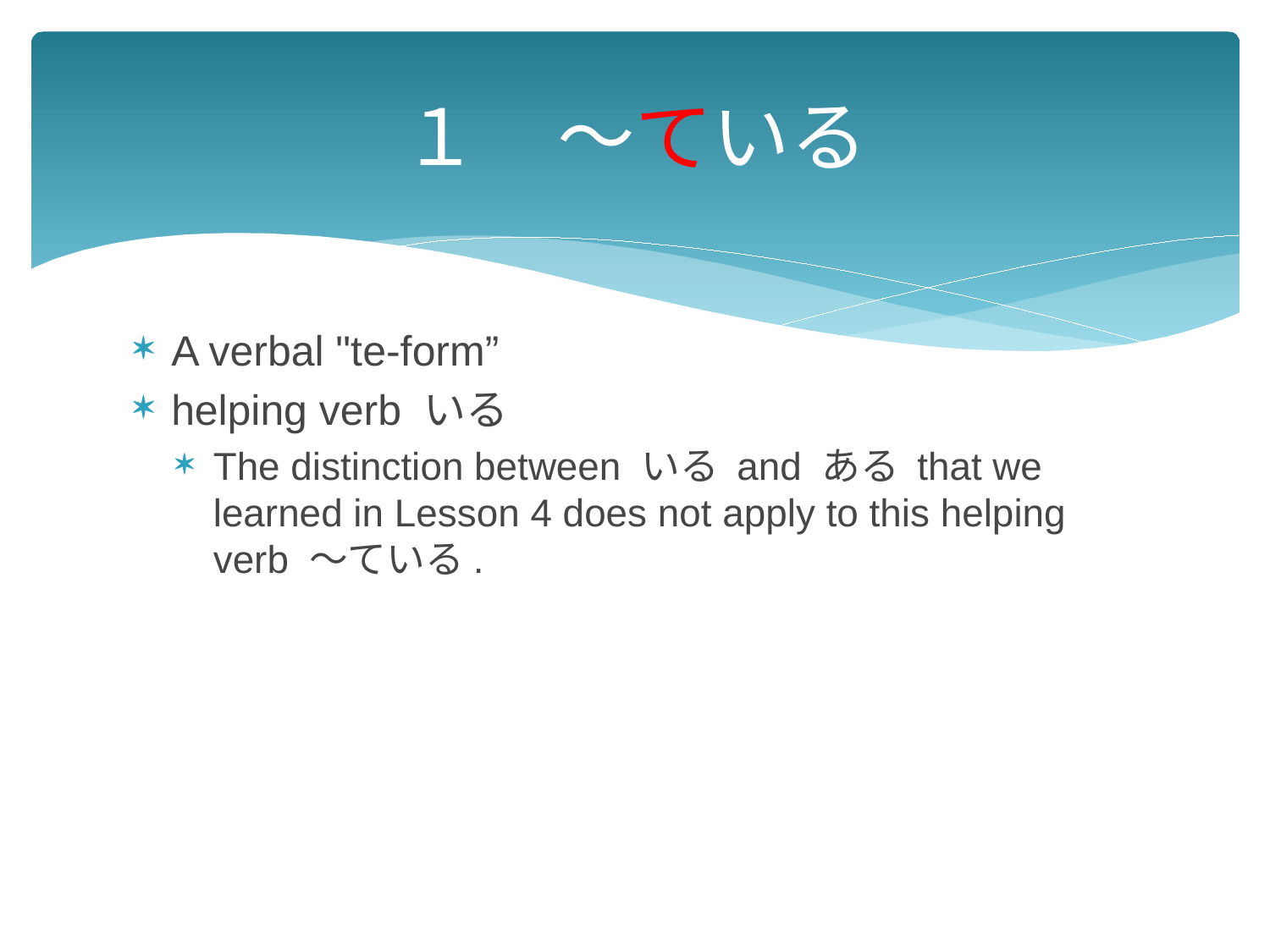

# １　～ている
A verbal "te-form”
helping verb いる
The distinction between いる and ある that we learned in Lesson 4 does not apply to this helping verb ～ている.